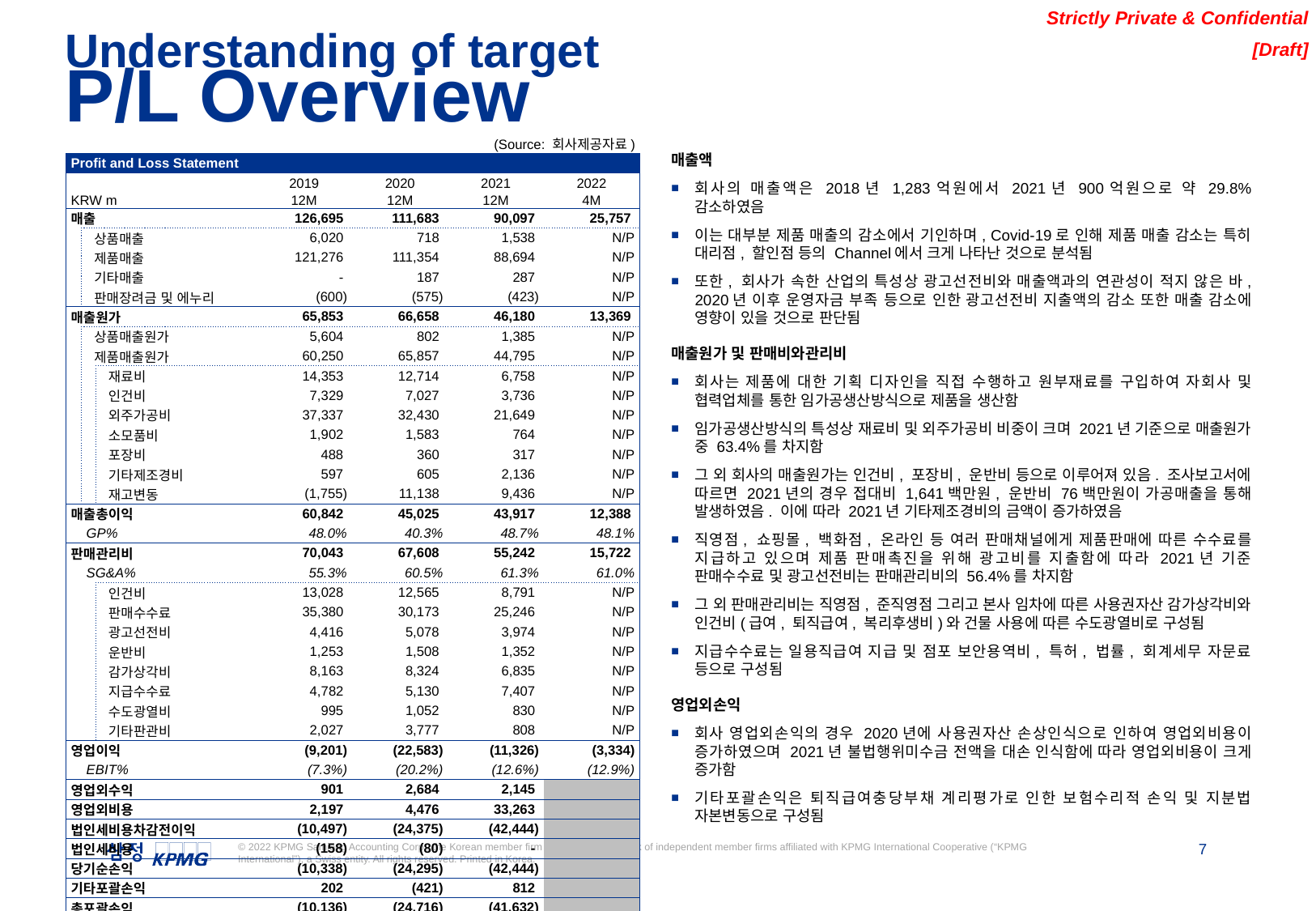

Understanding of target
P/L Overview
(Source: 회사제공자료)
| Profit and Loss Statement |  |  |  |  |  |  |
| --- | --- | --- | --- | --- | --- | --- |
|  |  |  | 2019 | 2020 | 2021 | 2022 |
| KRW m |  |  | 12M | 12M | 12M | 4M |
| 매출 |  |  | 126,695 | 111,683 | 90,097 | 25,757 |
|  | 상품매출 |  | 6,020 | 718 | 1,538 | N/P |
|  | 제품매출 |  | 121,276 | 111,354 | 88,694 | N/P |
|  | 기타매출 |  | - | 187 | 287 | N/P |
|  | 판매장려금 및 에누리 |  | (600) | (575) | (423) | N/P |
| 매출원가 |  |  | 65,853 | 66,658 | 46,180 | 13,369 |
|  | 상품매출원가 |  | 5,604 | 802 | 1,385 | N/P |
|  | 제품매출원가 |  | 60,250 | 65,857 | 44,795 | N/P |
|  |  | 재료비 | 14,353 | 12,714 | 6,758 | N/P |
|  |  | 인건비 | 7,329 | 7,027 | 3,736 | N/P |
|  |  | 외주가공비 | 37,337 | 32,430 | 21,649 | N/P |
|  |  | 소모품비 | 1,902 | 1,583 | 764 | N/P |
|  |  | 포장비 | 488 | 360 | 317 | N/P |
|  |  | 기타제조경비 | 597 | 605 | 2,136 | N/P |
|  |  | 재고변동 | (1,755) | 11,138 | 9,436 | N/P |
| 매출총이익 |  |  | 60,842 | 45,025 | 43,917 | 12,388 |
|  | GP% |  | 48.0% | 40.3% | 48.7% | 48.1% |
| 판매관리비 |  |  | 70,043 | 67,608 | 55,242 | 15,722 |
|  | SG&A% |  | 55.3% | 60.5% | 61.3% | 61.0% |
|  |  | 인건비 | 13,028 | 12,565 | 8,791 | N/P |
|  |  | 판매수수료 | 35,380 | 30,173 | 25,246 | N/P |
|  |  | 광고선전비 | 4,416 | 5,078 | 3,974 | N/P |
|  |  | 운반비 | 1,253 | 1,508 | 1,352 | N/P |
|  |  | 감가상각비 | 8,163 | 8,324 | 6,835 | N/P |
|  |  | 지급수수료 | 4,782 | 5,130 | 7,407 | N/P |
|  |  | 수도광열비 | 995 | 1,052 | 830 | N/P |
|  |  | 기타판관비 | 2,027 | 3,777 | 808 | N/P |
| 영업이익 |  |  | (9,201) | (22,583) | (11,326) | (3,334) |
|  | EBIT% |  | (7.3%) | (20.2%) | (12.6%) | (12.9%) |
| 영업외수익 |  |  | 901 | 2,684 | 2,145 |  |
| 영업외비용 |  |  | 2,197 | 4,476 | 33,263 |  |
| 법인세비용차감전이익 |  |  | (10,497) | (24,375) | (42,444) |  |
| 법인세비용 |  |  | (158) | (80) | - |  |
| 당기순손익 |  |  | (10,338) | (24,295) | (42,444) |  |
| 기타포괄손익 |  |  | 202 | (421) | 812 |  |
| 총포괄손익 |  |  | (10,136) | (24,716) | (41,632) |  |
| EBITDA |  |  | (1,028) | (14,247) | (4,476) |  |
|  | EBITDA% |  | (0.8%) | (12.8%) | (5.0%) |  |
매출액
회사의 매출액은 2018년 1,283억원에서 2021년 900억원으로 약 29.8% 감소하였음
이는 대부분 제품 매출의 감소에서 기인하며, Covid-19로 인해 제품 매출 감소는 특히 대리점, 할인점 등의 Channel에서 크게 나타난 것으로 분석됨
또한, 회사가 속한 산업의 특성상 광고선전비와 매출액과의 연관성이 적지 않은 바, 2020년 이후 운영자금 부족 등으로 인한 광고선전비 지출액의 감소 또한 매출 감소에 영향이 있을 것으로 판단됨
매출원가 및 판매비와관리비
회사는 제품에 대한 기획 디자인을 직접 수행하고 원부재료를 구입하여 자회사 및 협력업체를 통한 임가공생산방식으로 제품을 생산함
임가공생산방식의 특성상 재료비 및 외주가공비 비중이 크며 2021년 기준으로 매출원가 중 63.4%를 차지함
그 외 회사의 매출원가는 인건비, 포장비, 운반비 등으로 이루어져 있음. 조사보고서에 따르면 2021년의 경우 접대비 1,641백만원, 운반비 76백만원이 가공매출을 통해 발생하였음. 이에 따라 2021년 기타제조경비의 금액이 증가하였음
직영점, 쇼핑몰, 백화점, 온라인 등 여러 판매채널에게 제품판매에 따른 수수료를 지급하고 있으며 제품 판매촉진을 위해 광고비를 지출함에 따라 2021년 기준 판매수수료 및 광고선전비는 판매관리비의 56.4%를 차지함
그 외 판매관리비는 직영점, 준직영점 그리고 본사 임차에 따른 사용권자산 감가상각비와 인건비(급여, 퇴직급여, 복리후생비)와 건물 사용에 따른 수도광열비로 구성됨
지급수수료는 일용직급여 지급 및 점포 보안용역비, 특허, 법률, 회계세무 자문료 등으로 구성됨
영업외손익
회사 영업외손익의 경우 2020년에 사용권자산 손상인식으로 인하여 영업외비용이 증가하였으며 2021년 불법행위미수금 전액을 대손 인식함에 따라 영업외비용이 크게 증가함
기타포괄손익은 퇴직급여충당부채 계리평가로 인한 보험수리적 손익 및 지분법 자본변동으로 구성됨